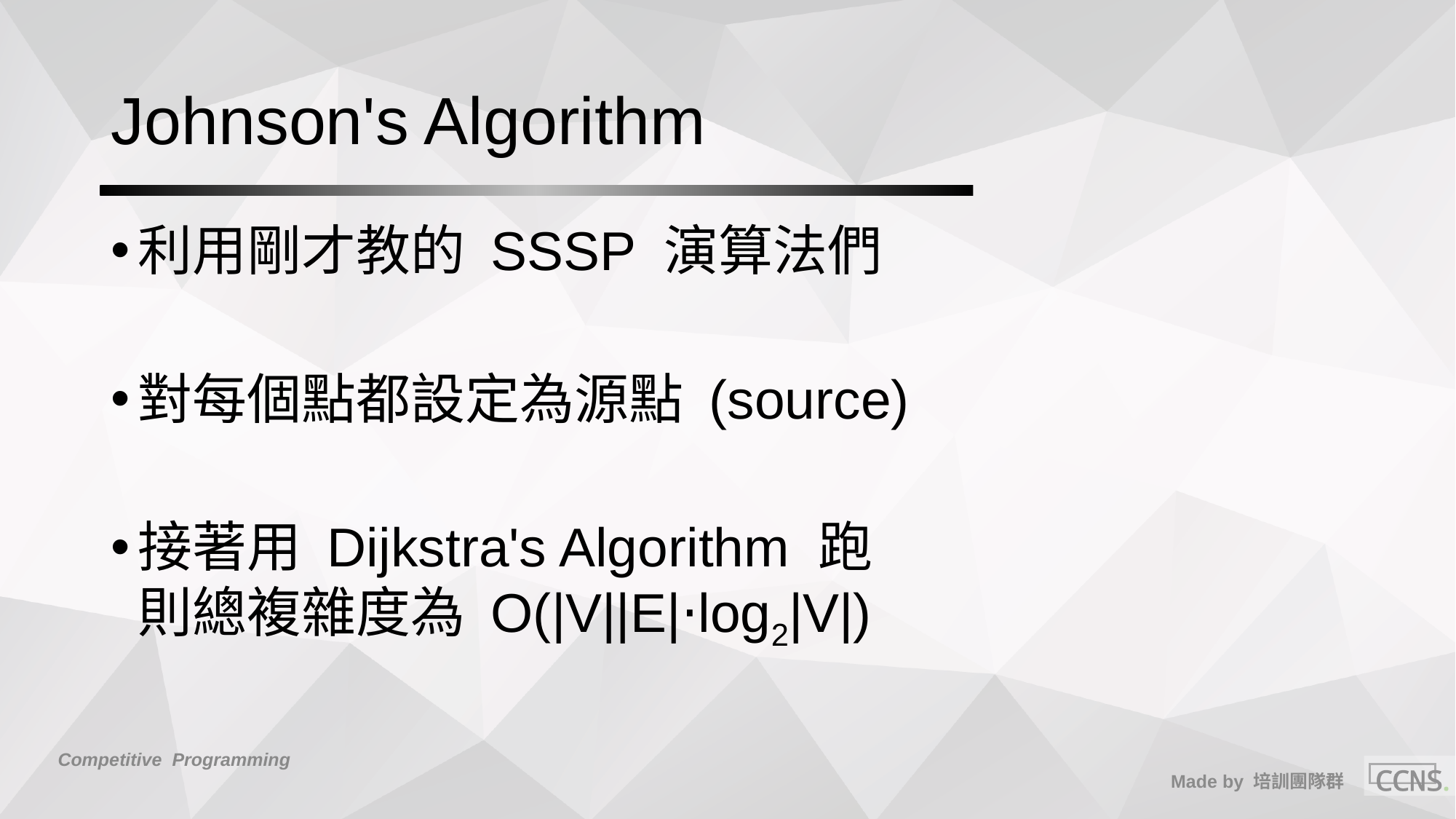

# Johnson's Algorithm
利用剛才教的 SSSP 演算法們

對每個點都設定為源點 (source)

接著用 Dijkstra's Algorithm 跑
則總複雜度為 O(|V||E|⋅log2|V|)